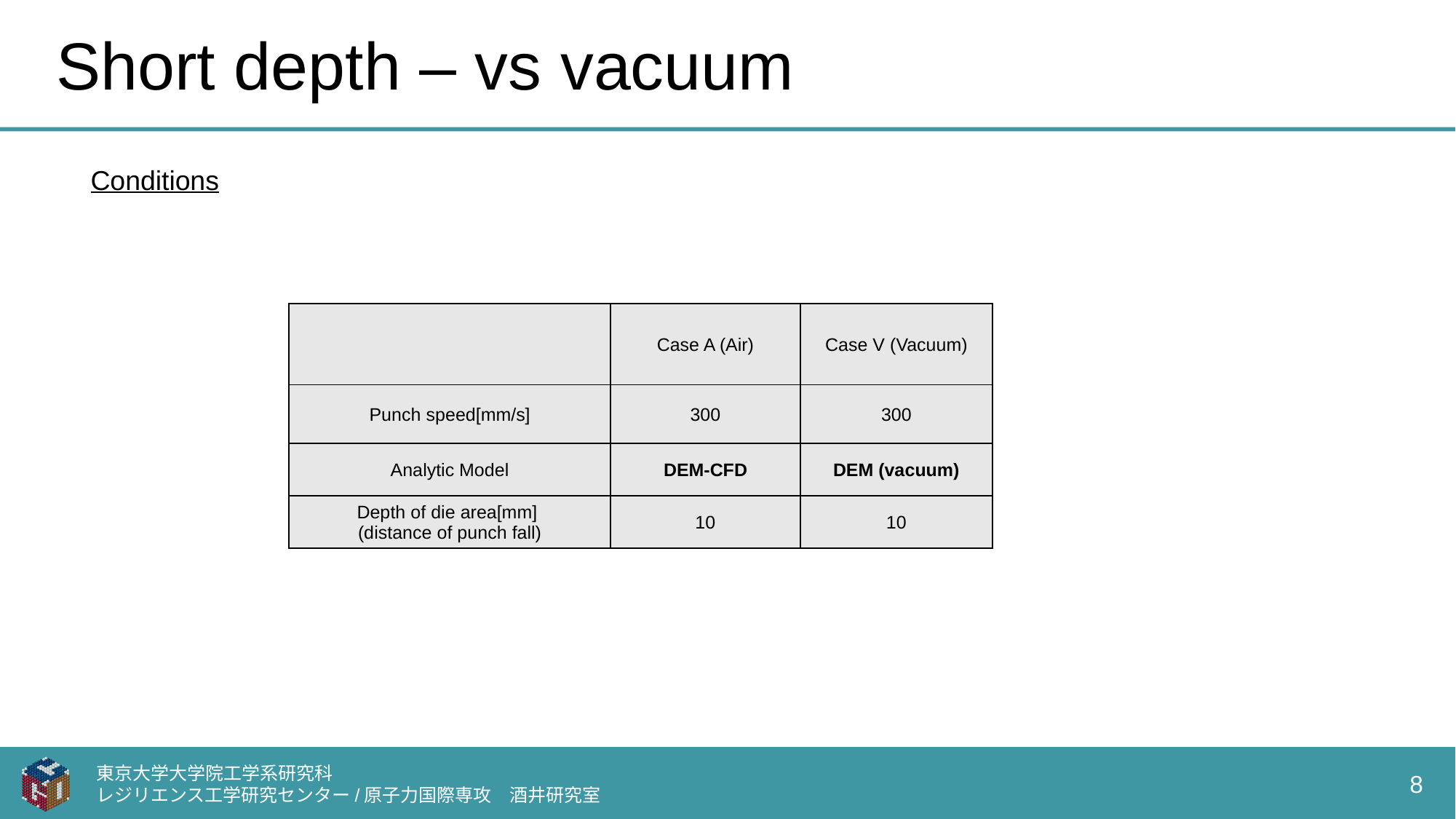

# Short depth – vs vacuum
Conditions
|  | Case A (Air) | Case V (Vacuum) |
| --- | --- | --- |
| Punch speed[mm/s] | 300 | 300 |
| Analytic Model | DEM-CFD | DEM (vacuum) |
| Depth of die area[mm] (distance of punch fall) | 10 | 10 |
東京大学大学院工学系研究科
レジリエンス工学研究センター/原子力国際専攻　酒井研究室
8